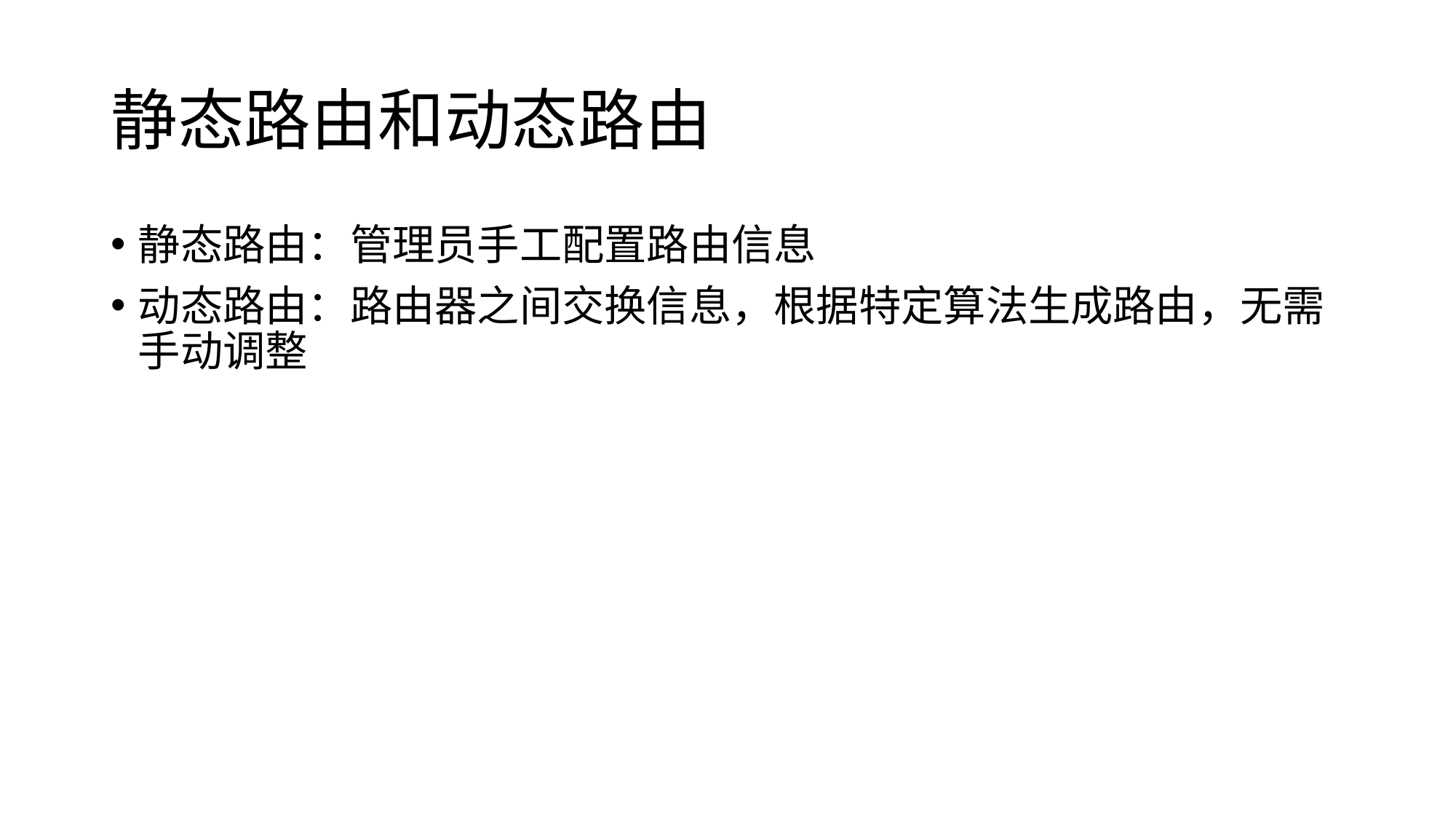

# 静态路由和动态路由
静态路由：管理员手工配置路由信息
动态路由：路由器之间交换信息，根据特定算法生成路由，无需手动调整